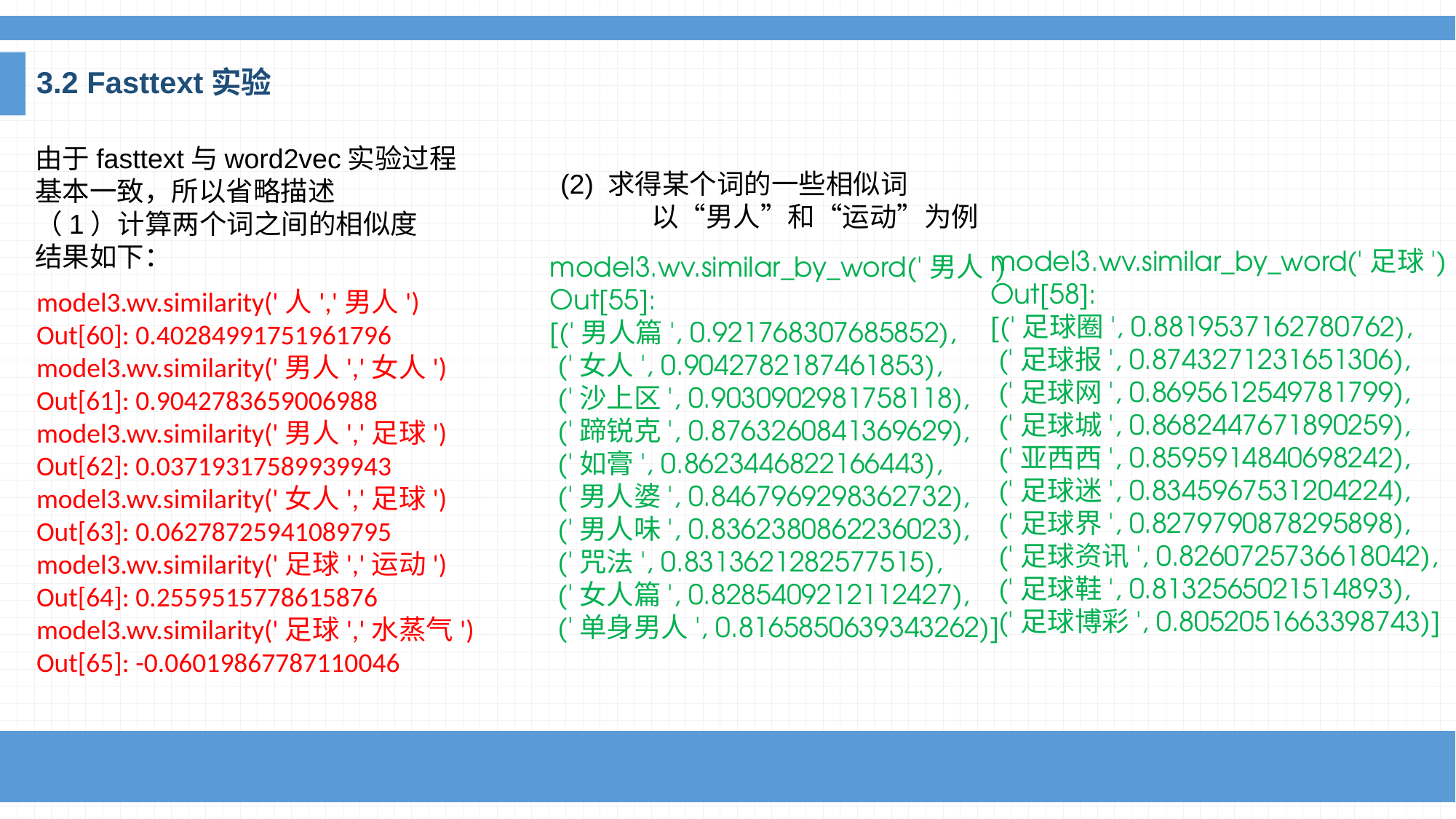

3.2 Fasttext实验
由于fasttext与word2vec实验过程
基本一致，所以省略描述
（1）计算两个词之间的相似度
结果如下：
(2) 求得某个词的一些相似词
	以“男人”和“运动”为例
model3.wv.similar_by_word('足球')
Out[58]:
[('足球圈', 0.8819537162780762),
 ('足球报', 0.8743271231651306),
 ('足球网', 0.8695612549781799),
 ('足球城', 0.8682447671890259),
 ('亚西西', 0.8595914840698242),
 ('足球迷', 0.8345967531204224),
 ('足球界', 0.8279790878295898),
 ('足球资讯', 0.8260725736618042),
 ('足球鞋', 0.8132565021514893),
 ('足球博彩', 0.8052051663398743)]
model3.wv.similar_by_word('男人')
Out[55]:
[('男人篇', 0.921768307685852),
 ('女人', 0.9042782187461853),
 ('沙上区', 0.9030902981758118),
 ('蹄锐克', 0.8763260841369629),
 ('如膏', 0.8623446822166443),
 ('男人婆', 0.8467969298362732),
 ('男人味', 0.8362380862236023),
 ('咒法', 0.8313621282577515),
 ('女人篇', 0.8285409212112427),
 ('单身男人', 0.8165850639343262)]
model3.wv.similarity('人','男人')
Out[60]: 0.40284991751961796
model3.wv.similarity('男人','女人')
Out[61]: 0.9042783659006988
model3.wv.similarity('男人','足球')
Out[62]: 0.03719317589939943
model3.wv.similarity('女人','足球')
Out[63]: 0.06278725941089795
model3.wv.similarity('足球','运动')
Out[64]: 0.2559515778615876
model3.wv.similarity('足球','水蒸气')
Out[65]: -0.06019867787110046